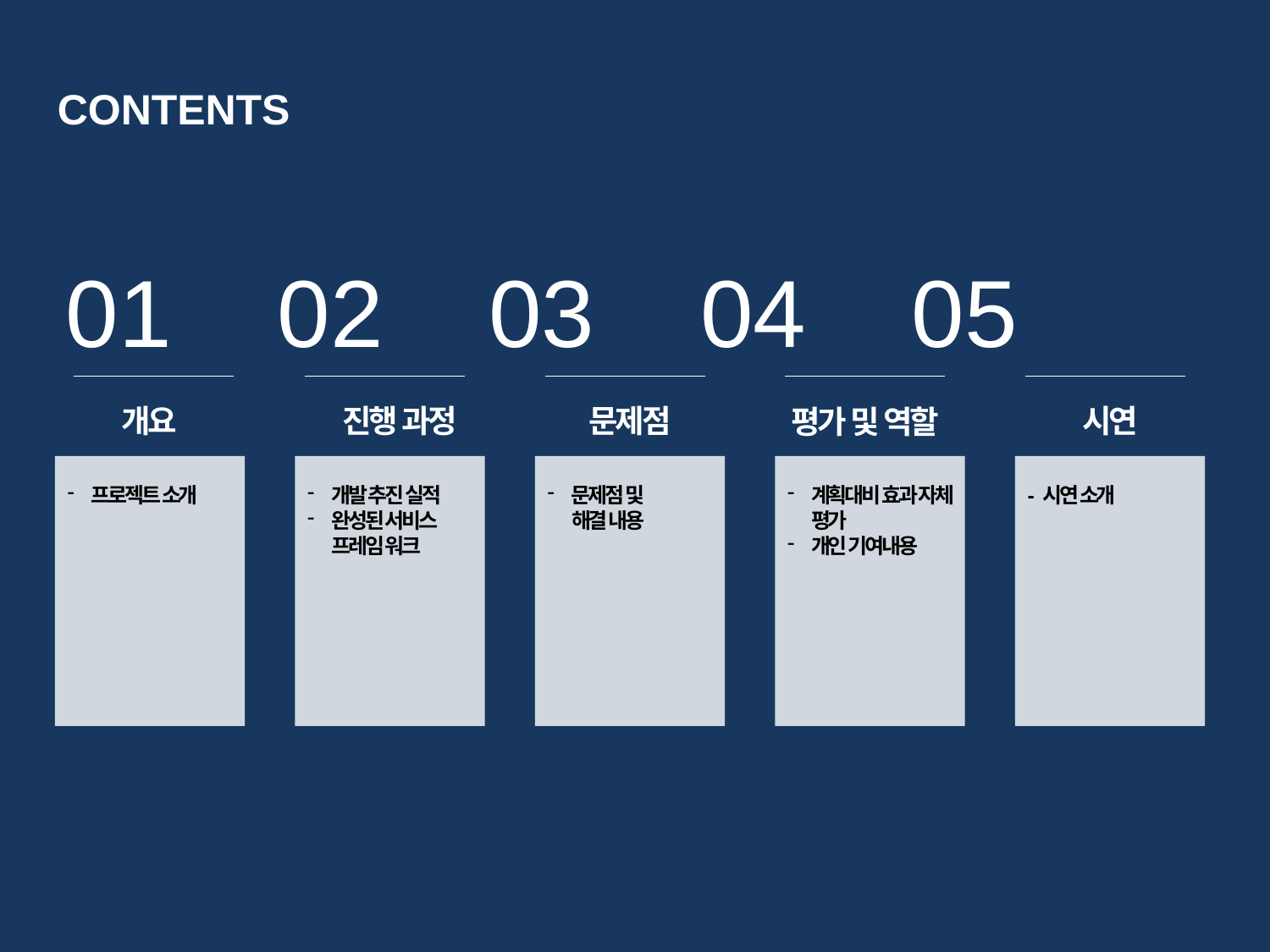

CONTENTS
01    02    03    04    05
개요
진행 과정
문제점
 시연
평가 및 역할

프로젝트 소개

개발 추진 실적
완성된 서비스
     프레임 워크

문제점 및
     해결 내용
계획대비 효과 자체 평가
개인 기여내용
- 시연 소개